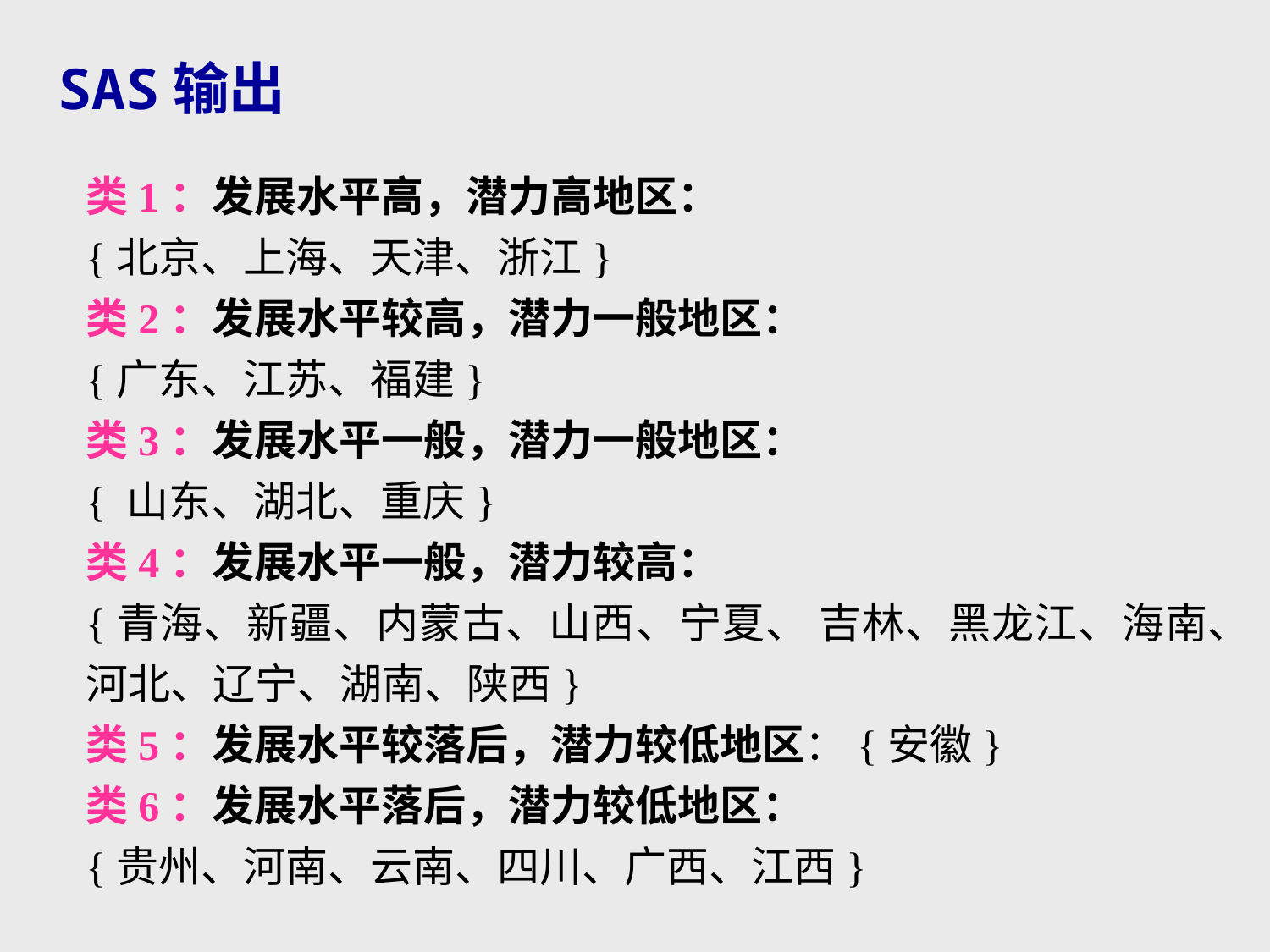

# SAS输出
类1：发展水平高，潜力高地区：
{北京、上海、天津、浙江}
类2：发展水平较高，潜力一般地区：
{广东、江苏、福建}
类3：发展水平一般，潜力一般地区：
{ 山东、湖北、重庆}
类4：发展水平一般，潜力较高：
{青海、新疆、内蒙古、山西、宁夏、 吉林、黑龙江、海南、河北、辽宁、湖南、陕西}
类5：发展水平较落后，潜力较低地区：{安徽}
类6：发展水平落后，潜力较低地区：
{贵州、河南、云南、四川、广西、江西}